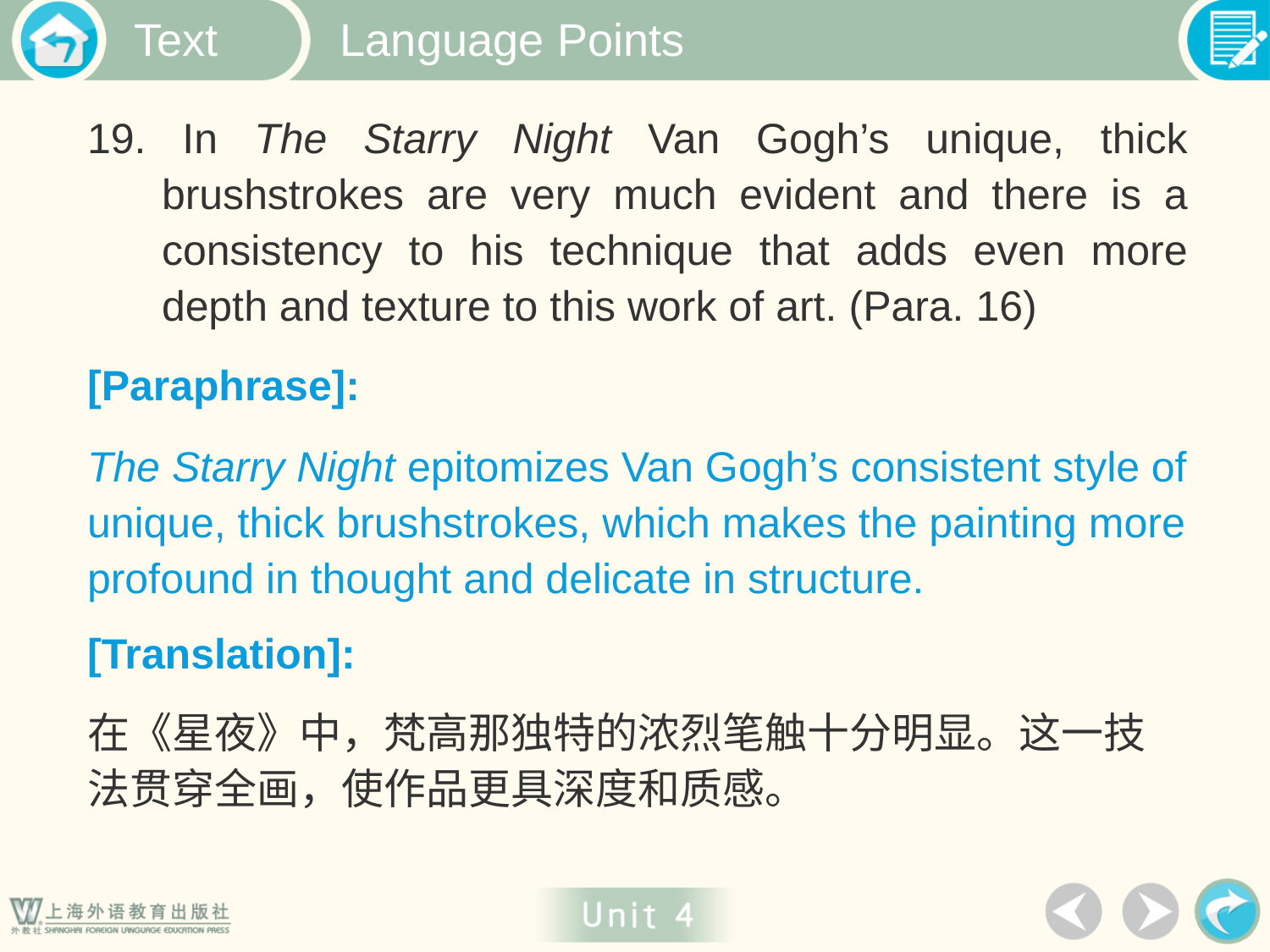

Language Points

19. In The Starry Night Van Gogh’s unique, thick brushstrokes are very much evident and there is a consistency to his technique that adds even more depth and texture to this work of art. (Para. 16)
[Paraphrase]:
The Starry Night epitomizes Van Gogh’s consistent style of unique, thick brushstrokes, which makes the painting more profound in thought and delicate in structure.
[Translation]:
在《星夜》中，梵高那独特的浓烈笔触十分明显。这一技法贯穿全画，使作品更具深度和质感。